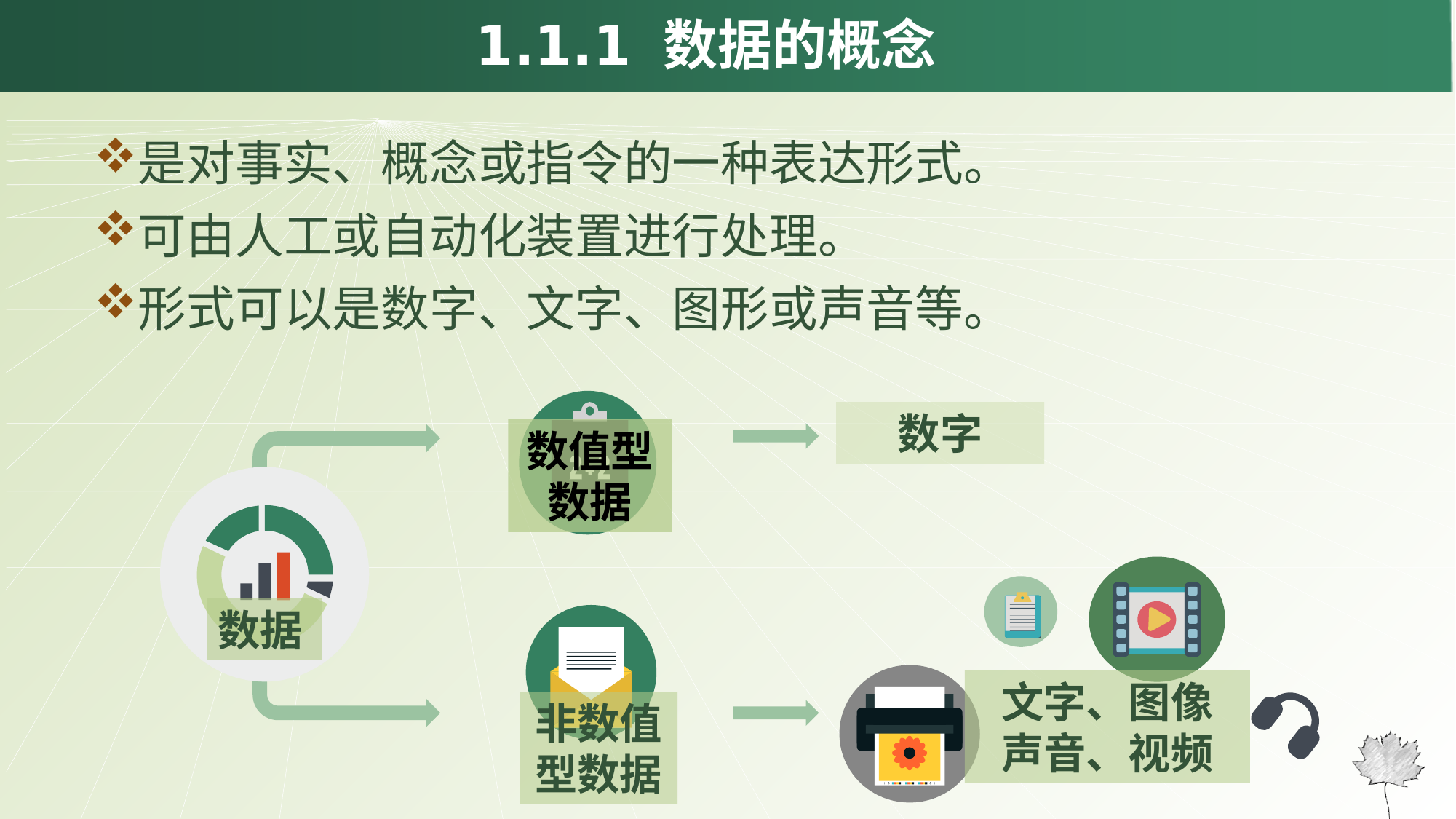

1.1.1 数据的概念
是对事实、概念或指令的一种表达形式。
可由人工或自动化装置进行处理。
形式可以是数字、文字、图形或声音等。

数值型数据

非数值型数据

数字

数据

文字、图像
声音、视频